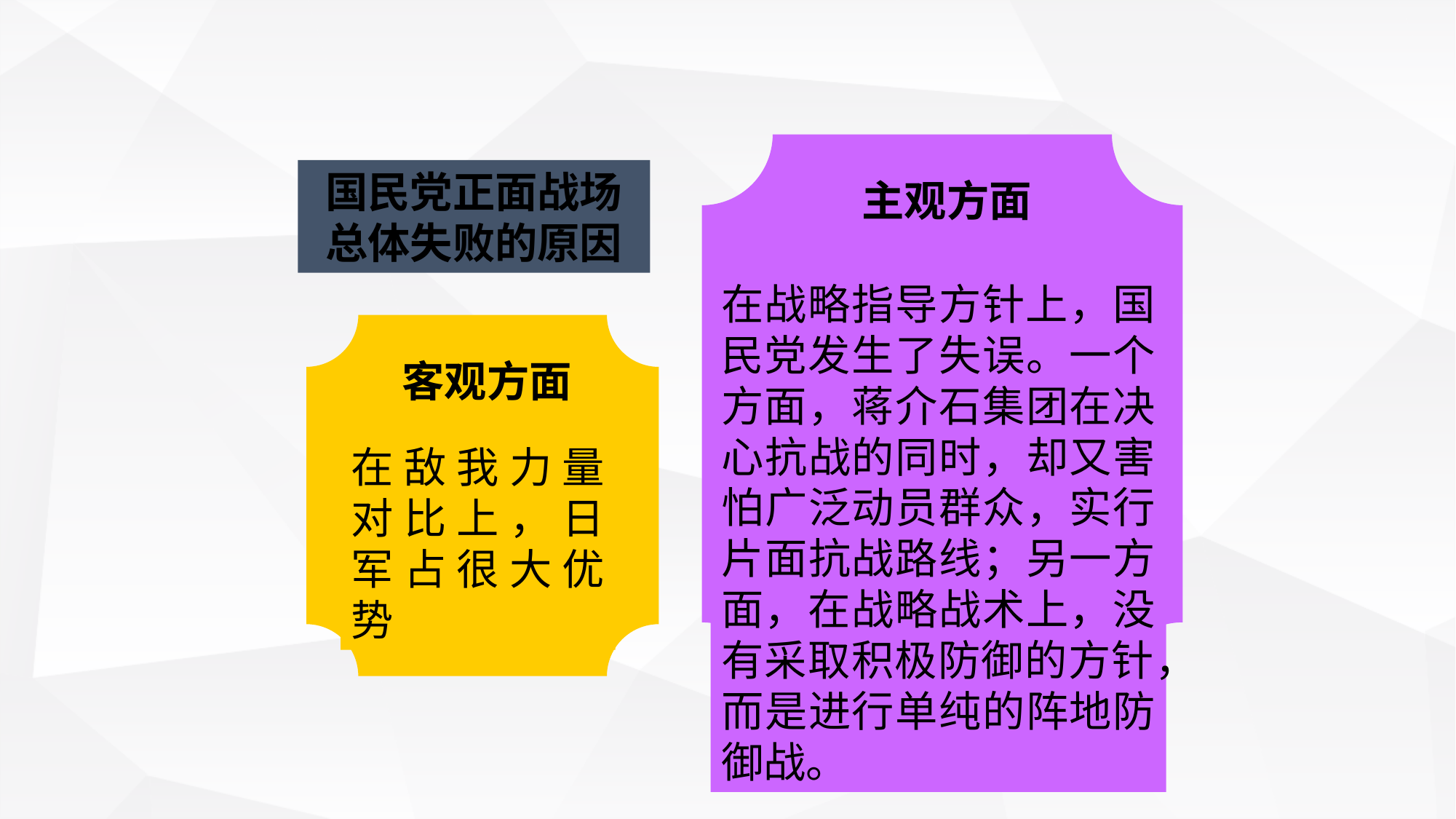

主观方面
在战略指导方针上，国民党发生了失误。一个方面，蒋介石集团在决心抗战的同时，却又害怕广泛动员群众，实行片面抗战路线；另一方面，在战略战术上，没有采取积极防御的方针，而是进行单纯的阵地防御战。
国民党正面战场总体失败的原因

客观方面
在敌我力量对比上，日军占很大优势